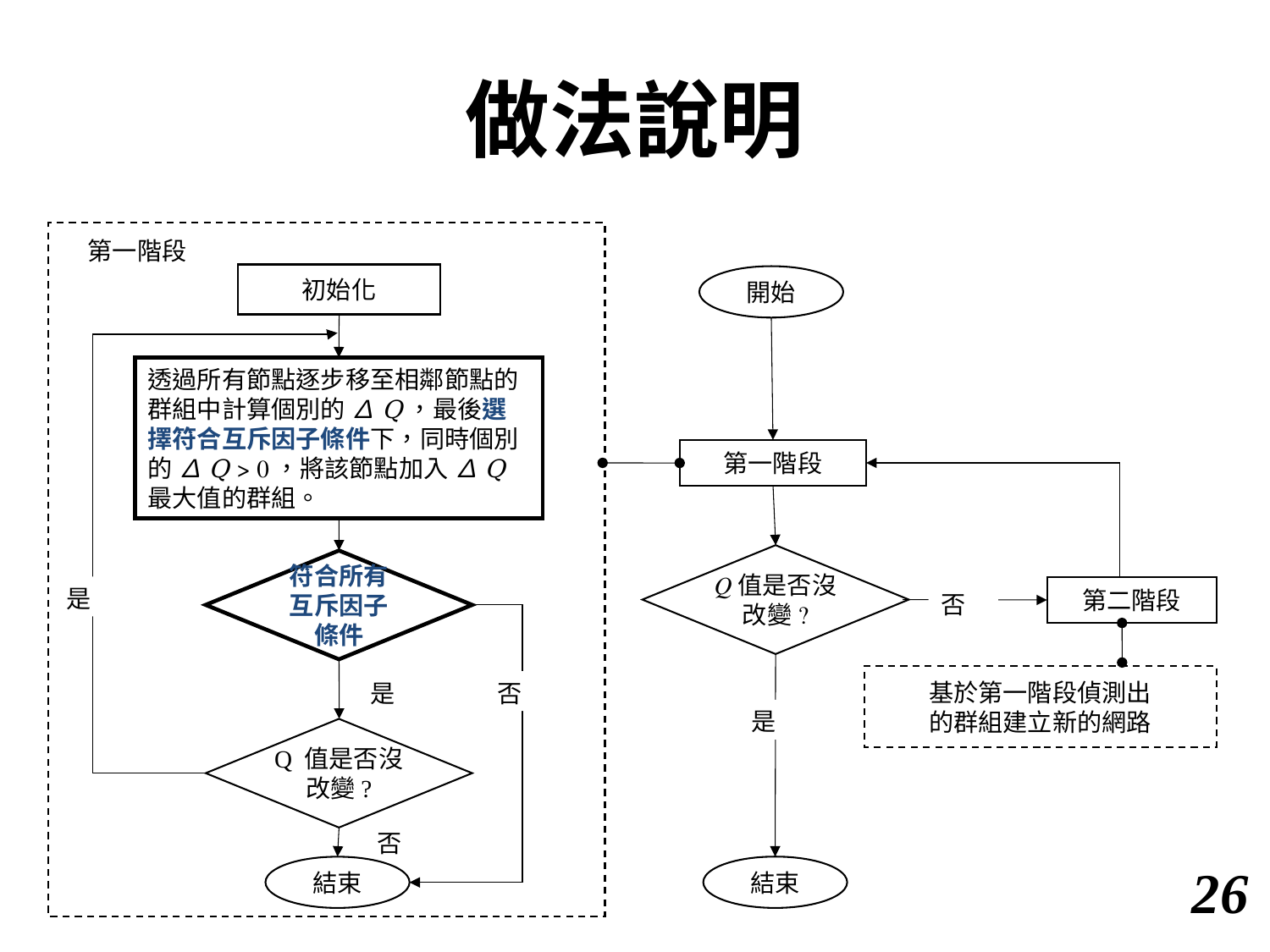

# 做法說明

第一階段
初始化
開始

透過所有節點逐步移至相鄰節點的群組中計算個別的 ∆Q，最後選擇符合互斥因子條件下，同時個別的 ∆Q > 0，將該節點加入 ∆Q 最大值的群組。
第一階段

Q值是否沒改變?
符合所有
互斥因子
條件
是
第二階段
否

基於第一階段偵測出
的群組建立新的網路
是
否
是
Q 值是否沒改變?
否

結束
結束
26